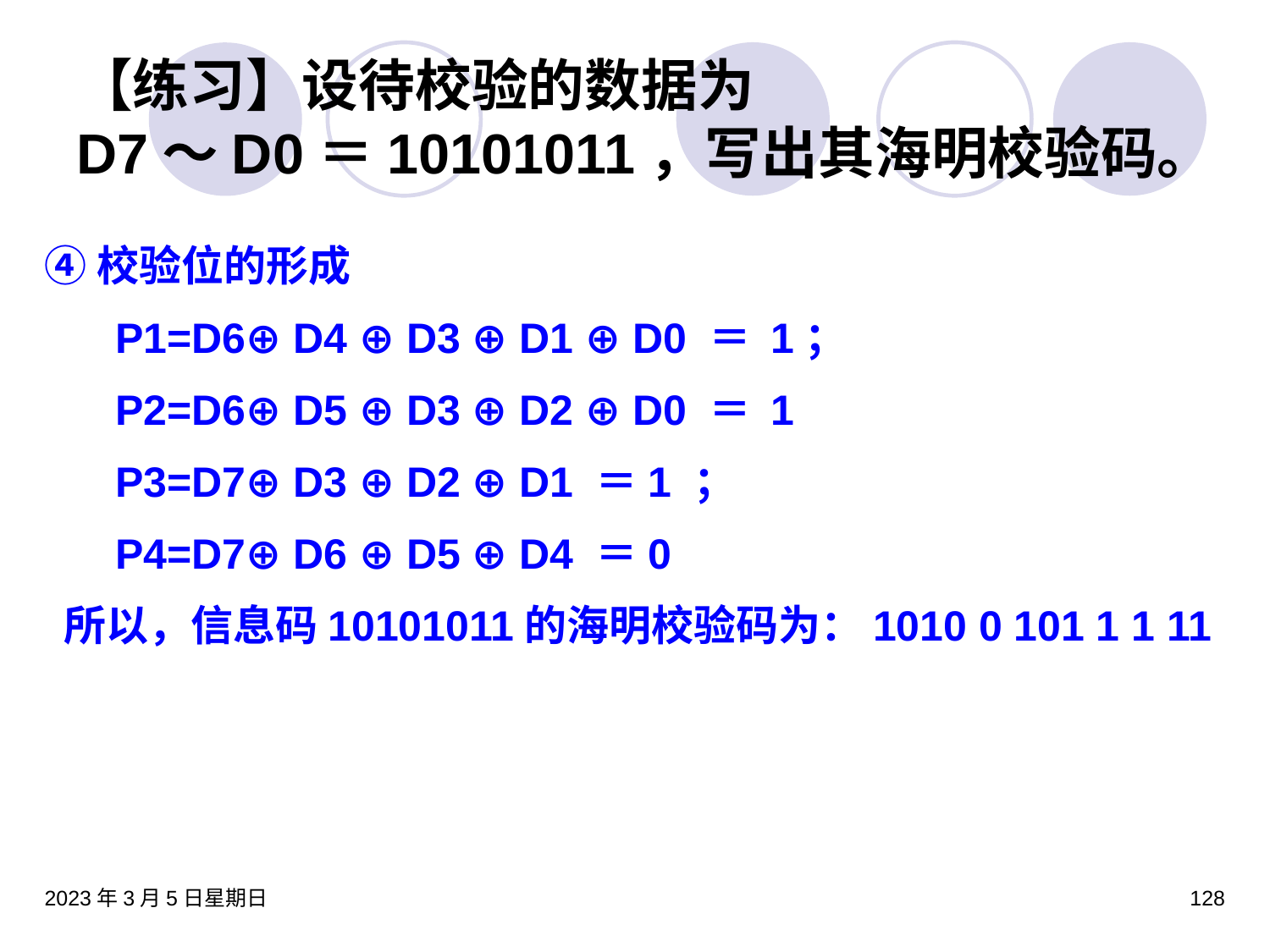

# 【练习】设待校验的数据为 D7～D0＝10101011，写出其海明校验码。
④校验位的形成
      P1=D6⊕ D4 ⊕ D3 ⊕ D1 ⊕ D0 ＝ 1；
      P2=D6⊕ D5 ⊕ D3 ⊕ D2 ⊕ D0 ＝ 1
      P3=D7⊕ D3 ⊕ D2 ⊕ D1 ＝1 ；
      P4=D7⊕ D6 ⊕ D5 ⊕ D4 ＝0
 所以，信息码10101011的海明校验码为：1010 0 101 1 1 11
2023年3月5日星期日
128